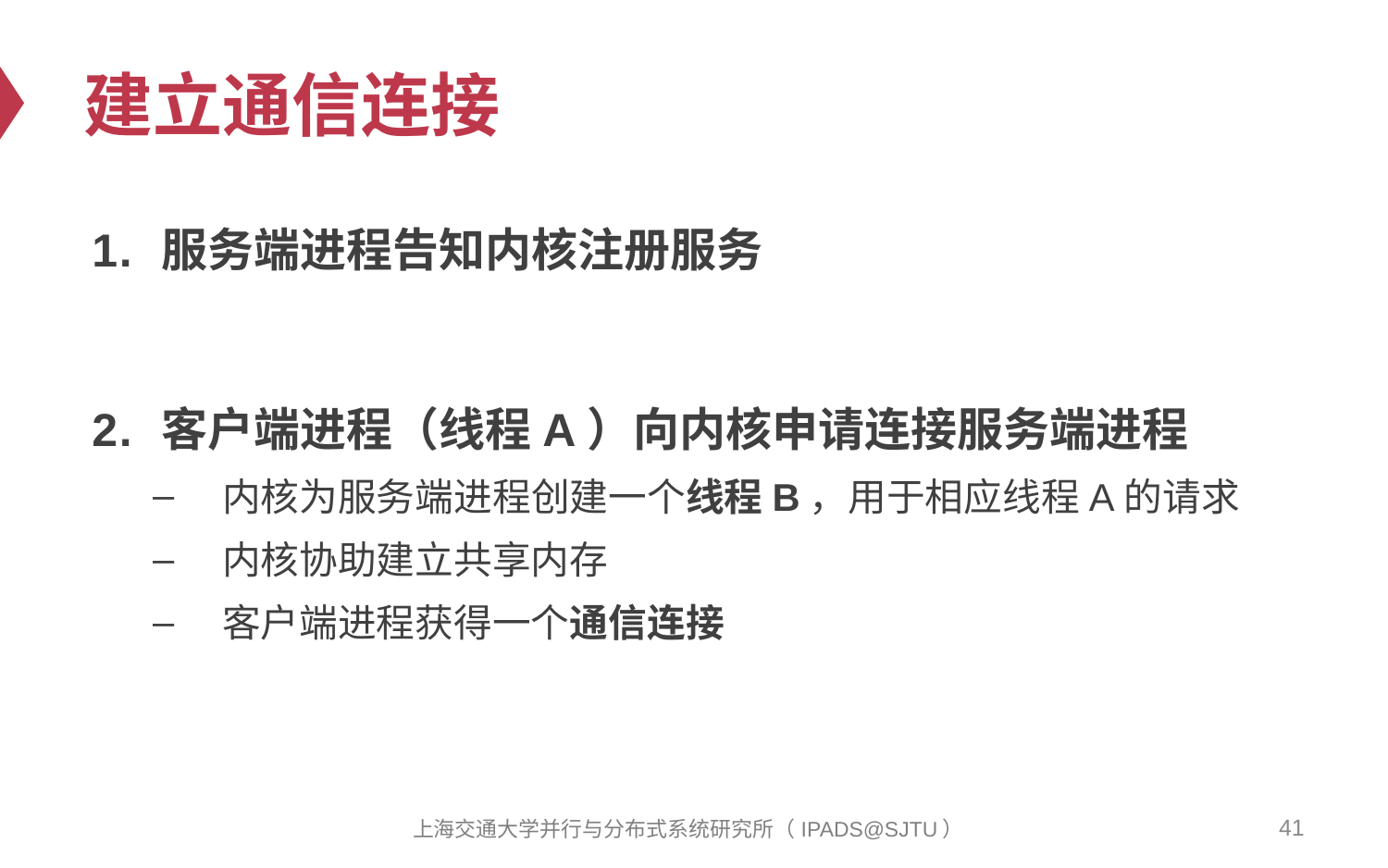

# 建立通信连接
服务端进程告知内核注册服务

客户端进程（线程A）向内核申请连接服务端进程
内核为服务端进程创建一个线程B，用于相应线程A的请求
内核协助建立共享内存
客户端进程获得一个通信连接
41
上海交通大学并行与分布式系统研究所（IPADS@SJTU）